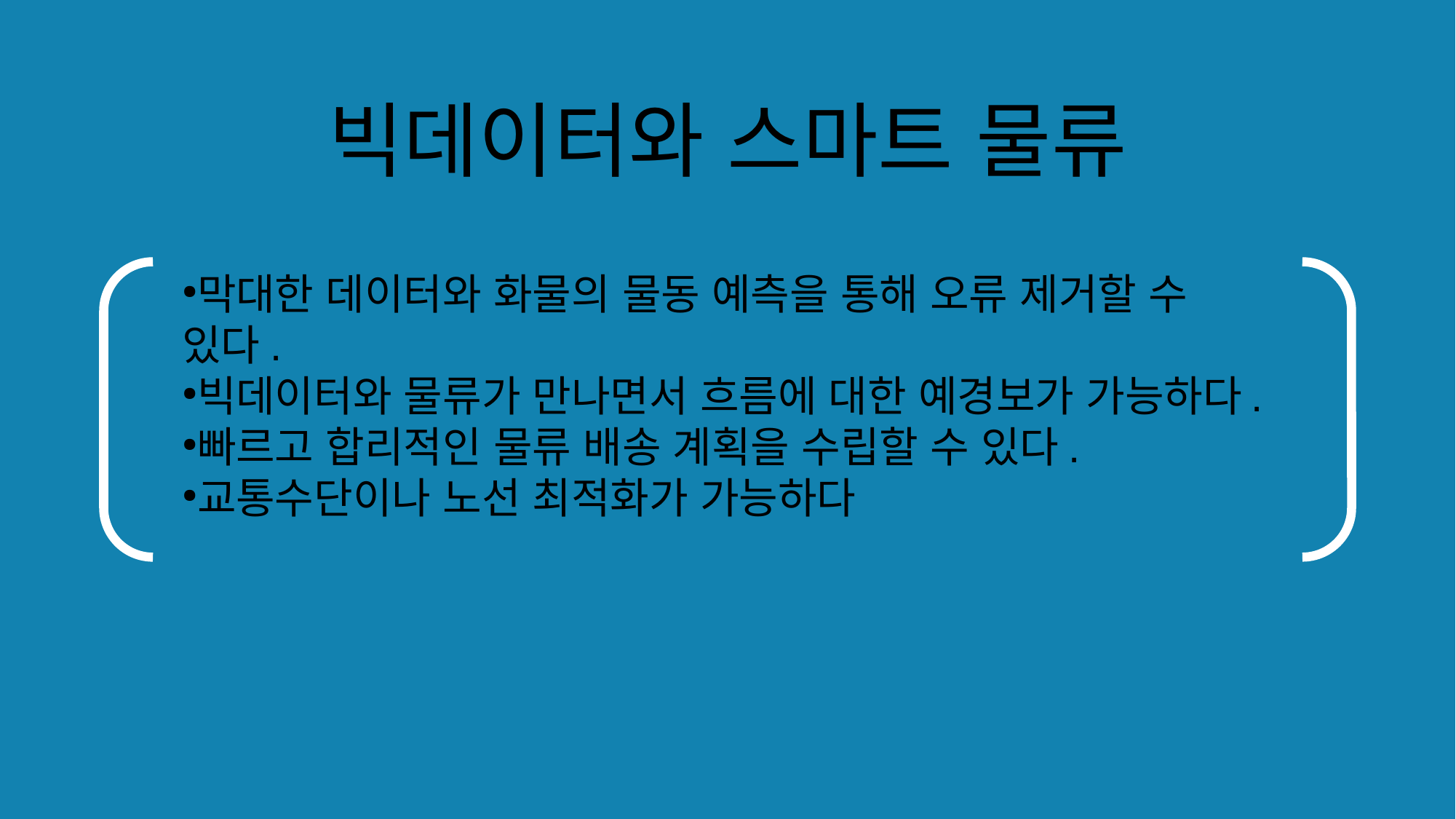

빅데이터와 스마트 물류

막대한 데이터와 화물의 물동 예측을 통해 오류 제거할 수  있다.
빅데이터와 물류가 만나면서 흐름에 대한 예경보가 가능하다.
빠르고 합리적인 물류 배송 계획을 수립할 수 있다.
교통수단이나 노선 최적화가 가능하다